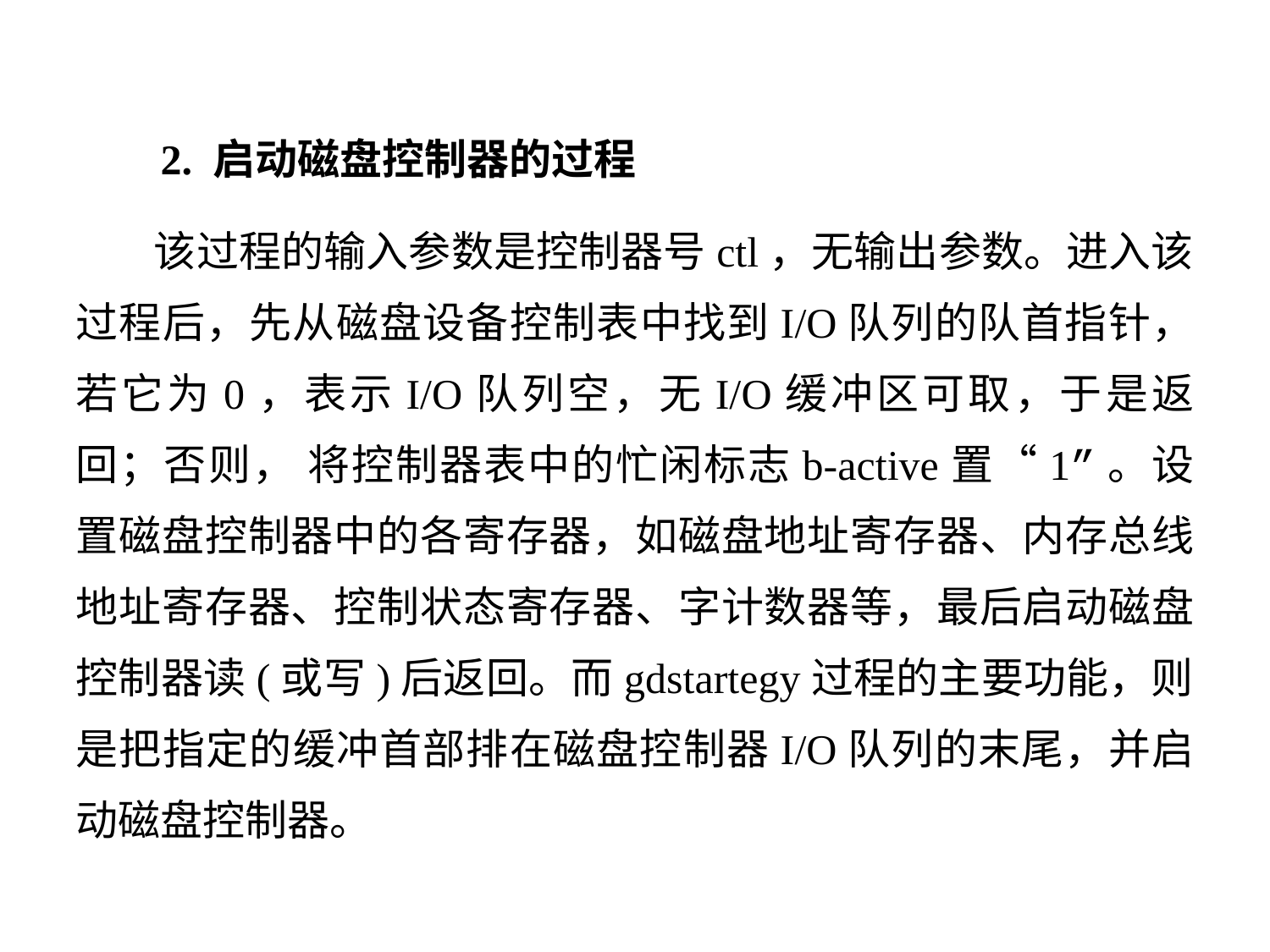

2. 启动磁盘控制器的过程
       该过程的输入参数是控制器号ctl，无输出参数。进入该过程后，先从磁盘设备控制表中找到I/O队列的队首指针，若它为0，表示I/O队列空，无I/O缓冲区可取，于是返回；否则， 将控制器表中的忙闲标志b-active置“1”。设置磁盘控制器中的各寄存器，如磁盘地址寄存器、内存总线地址寄存器、控制状态寄存器、字计数器等，最后启动磁盘控制器读(或写)后返回。而gdstartegy过程的主要功能，则是把指定的缓冲首部排在磁盘控制器I/O队列的末尾，并启动磁盘控制器。